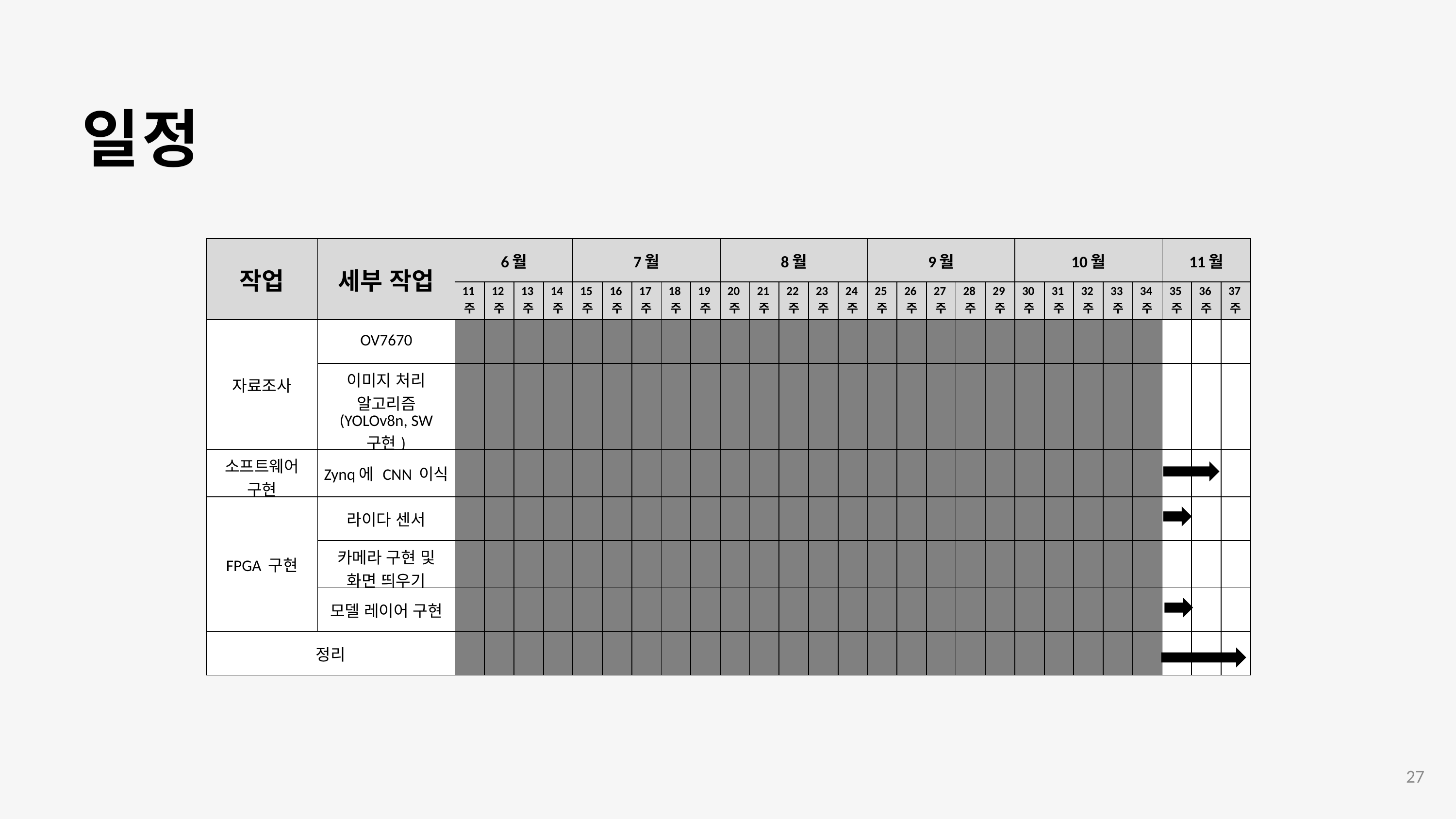

일정
| 작업 | 세부 작업 | 6월 | 6월 |  |  | 7월 |  | 7월 |  |  | 8월 |  |  |  |  | 9월 |  |  |  |  | 10월 |  |  |  |  | 11월 |  |  |
| --- | --- | --- | --- | --- | --- | --- | --- | --- | --- | --- | --- | --- | --- | --- | --- | --- | --- | --- | --- | --- | --- | --- | --- | --- | --- | --- | --- | --- |
|  |  | 11주 | 12주 | 13주 | 14주 | 15주 | 16주 | 17주 | 18주 | 19주 | 20주 | 21주 | 22주 | 23주 | 24주 | 25주 | 26주 | 27주 | 28주 | 29주 | 30주 | 31주 | 32주 | 33주 | 34주 | 35주 | 36주 | 37주 |
| 자료조사 | OV7670 |  |  |  |  |  |  |  |  |  |  |  |  |  |  |  |  |  |  |  |  |  |  |  |  |  |  |  |
|  | 이미지 처리 알고리즘 (YOLOv8n, SW 구현) |  |  |  |  |  |  |  |  |  |  |  |  |  |  |  |  |  |  |  |  |  |  |  |  |  |  |  |
| 소프트웨어 구현 | Zynq에 CNN 이식 |  |  |  |  |  |  |  |  |  |  |  |  |  |  |  |  |  |  |  |  |  |  |  |  |  |  |  |
| FPGA 구현 | 라이다 센서 |  |  |  |  |  |  |  |  |  |  |  |  |  |  |  |  |  |  |  |  |  |  |  |  |  |  |  |
|  | 카메라 구현 및 화면 띄우기 |  |  |  |  |  |  |  |  |  |  |  |  |  |  |  |  |  |  |  |  |  |  |  |  |  |  |  |
|  | 모델 레이어 구현 |  |  |  |  |  |  |  |  |  |  |  |  |  |  |  |  |  |  |  |  |  |  |  |  |  |  |  |
| 정리 |  |  |  |  |  |  |  |  |  |  |  |  |  |  |  |  |  |  |  |  |  |  |  |  |  |  |  |  |

27